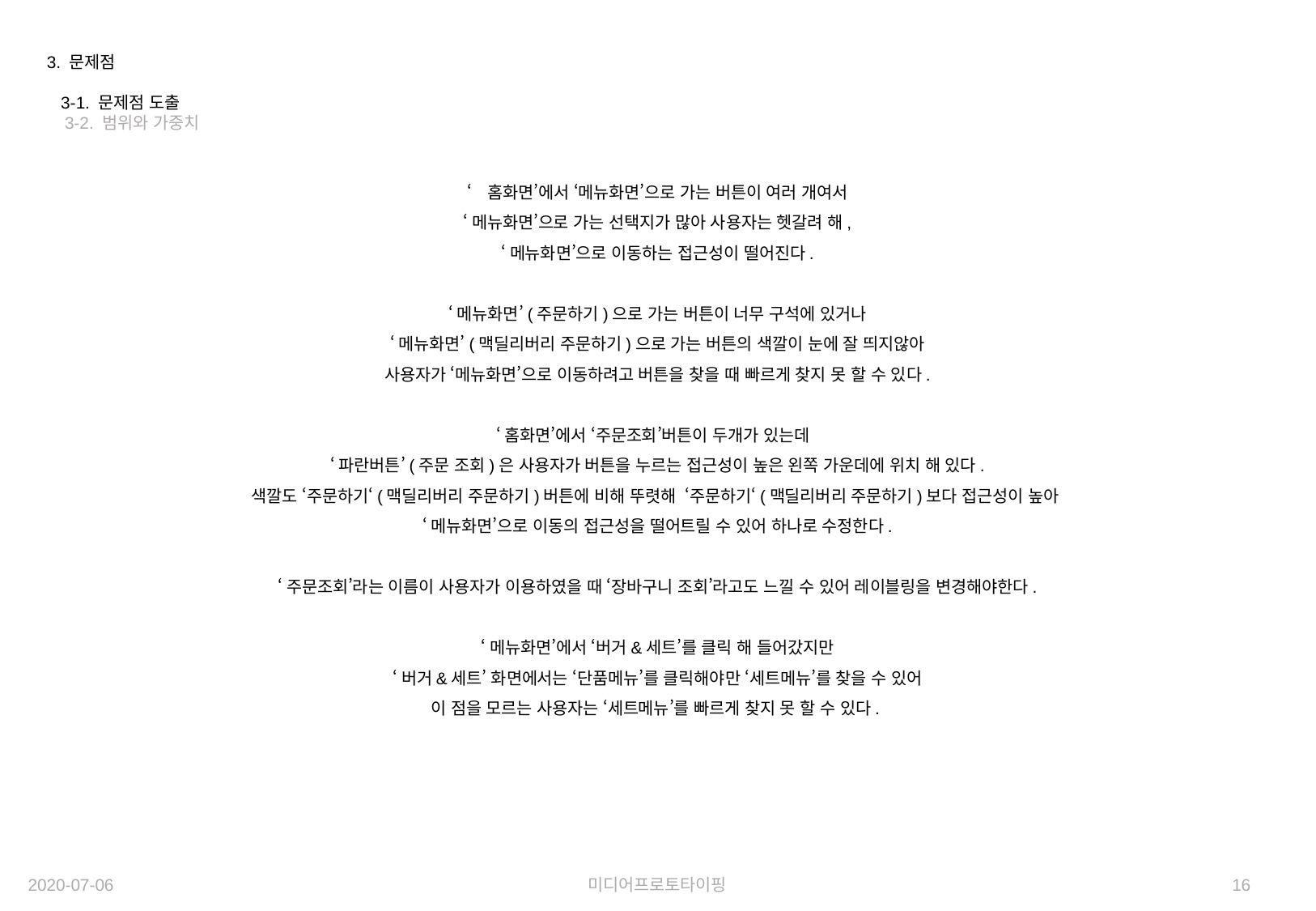

3. 문제점
   3-1. 문제점 도출
   3-2. 범위와 가중치
‘홈화면’에서 ‘메뉴화면’으로 가는 버튼이 여러 개여서
 ‘메뉴화면’으로 가는 선택지가 많아 사용자는 헷갈려 해,
‘메뉴화면’으로 이동하는 접근성이 떨어진다.

‘메뉴화면’(주문하기)으로 가는 버튼이 너무 구석에 있거나
‘메뉴화면’(맥딜리버리 주문하기)으로 가는 버튼의 색깔이 눈에 잘 띄지않아
사용자가 ‘메뉴화면’으로 이동하려고 버튼을 찾을 때 빠르게 찾지 못 할 수 있다.

‘홈화면’에서 ‘주문조회’버튼이 두개가 있는데
‘파란버튼’(주문 조회)은 사용자가 버튼을 누르는 접근성이 높은 왼쪽 가운데에 위치 해 있다.
색깔도 ‘주문하기‘(맥딜리버리 주문하기)버튼에 비해 뚜렷해  ‘주문하기‘(맥딜리버리 주문하기)보다 접근성이 높아
‘메뉴화면’으로 이동의 접근성을 떨어트릴 수 있어 하나로 수정한다.

‘주문조회’라는 이름이 사용자가 이용하였을 때 ‘장바구니 조회’라고도 느낄 수 있어 레이블링을 변경해야한다.

‘메뉴화면’에서 ‘버거&세트’를 클릭 해 들어갔지만
‘버거&세트’ 화면에서는 ‘단품메뉴’를 클릭해야만 ‘세트메뉴’를 찾을 수 있어
이 점을 모르는 사용자는 ‘세트메뉴’를 빠르게 찾지 못 할 수 있다.